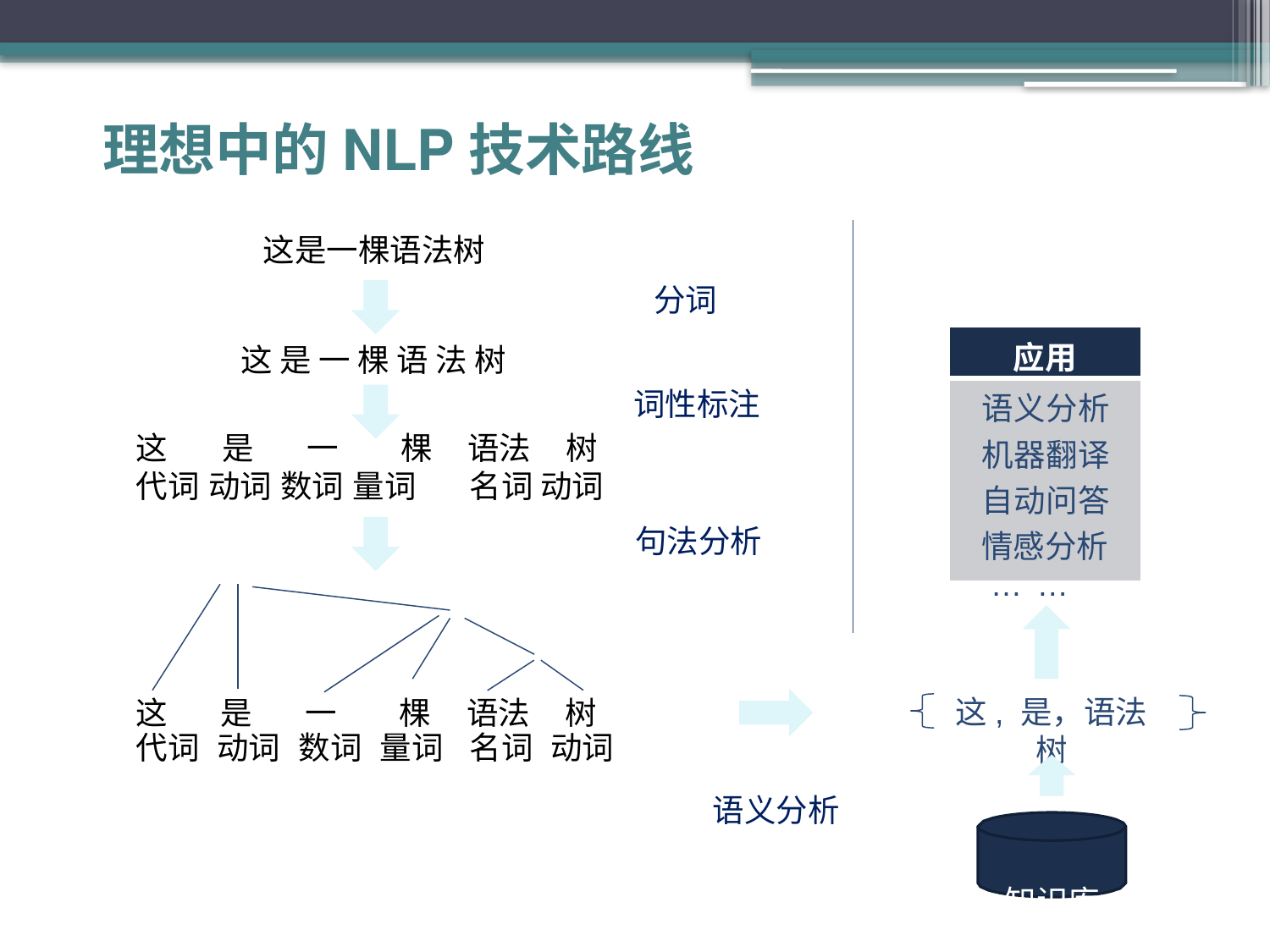

# 理想中的NLP技术路线
这是一棵语法树
分词
这 是 一 棵 语 法 树
词性标注

| 应用 |
| --- |
| 语义分析 机器翻译 自动问答 情感分析 … … |

这	是	一	棵	语法	树
代词 动词 数词 量词
名词 动词

句法分析

这, 是，语法树
语义分析

知识库

| 这 | 是 | 一 | 棵 | 语法 | 树 |
| --- | --- | --- | --- | --- | --- |
| 代词 | 动词 | 数词 | 量词 | 名词 | 动词 |